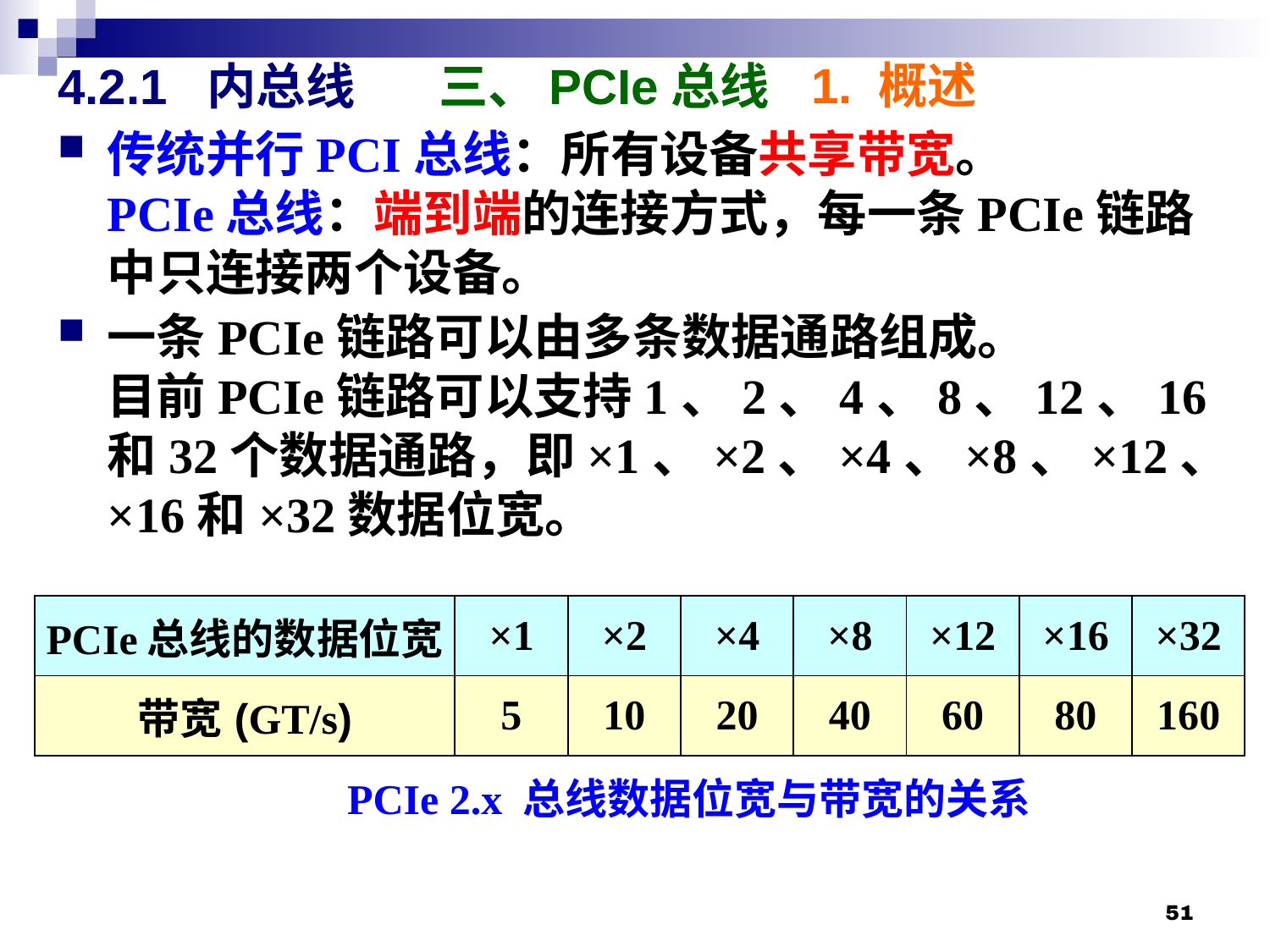

1. 概述
# 4.2.1  内总线 	三、PCIe总线
传统并行PCI总线：所有设备共享带宽。
PCIe总线：端到端的连接方式，每一条PCIe链路中只连接两个设备。
一条PCIe链路可以由多条数据通路组成。
目前PCIe链路可以支持1、2、4、8、12、16和32个数据通路，即×1、×2、×4、×8、×12、×16和×32数据位宽。
| PCIe总线的数据位宽 | ×1 | ×2 | ×4 | ×8 | ×12 | ×16 | ×32 |
| --- | --- | --- | --- | --- | --- | --- | --- |
| 带宽(GT/s) | 5 | 10 | 20 | 40 | 60 | 80 | 160 |
PCIe 2.x 总线数据位宽与带宽的关系
51